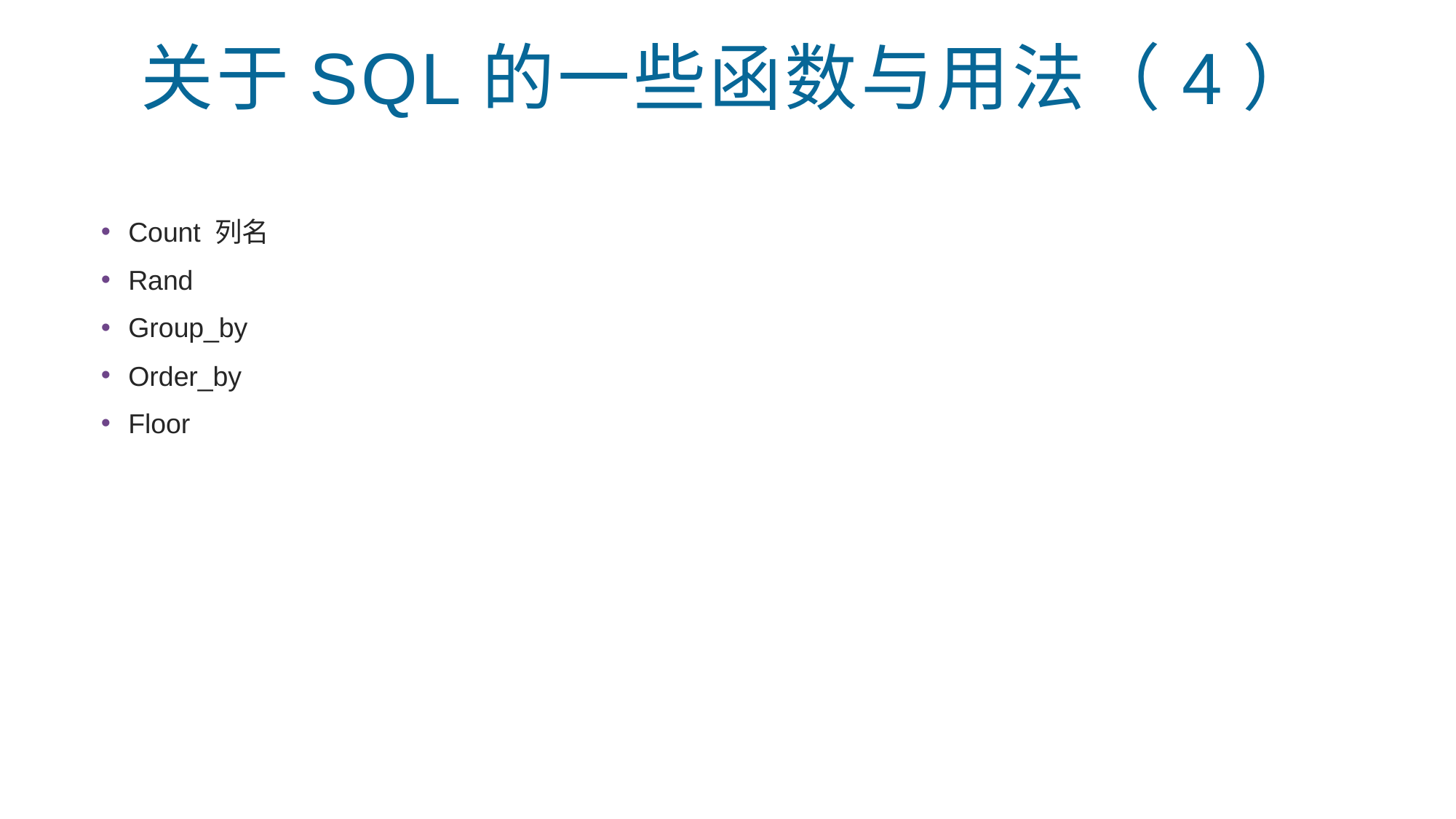

# 关于SQL的一些函数与用法（4）
Count 列名
Rand
Group_by
Order_by
Floor